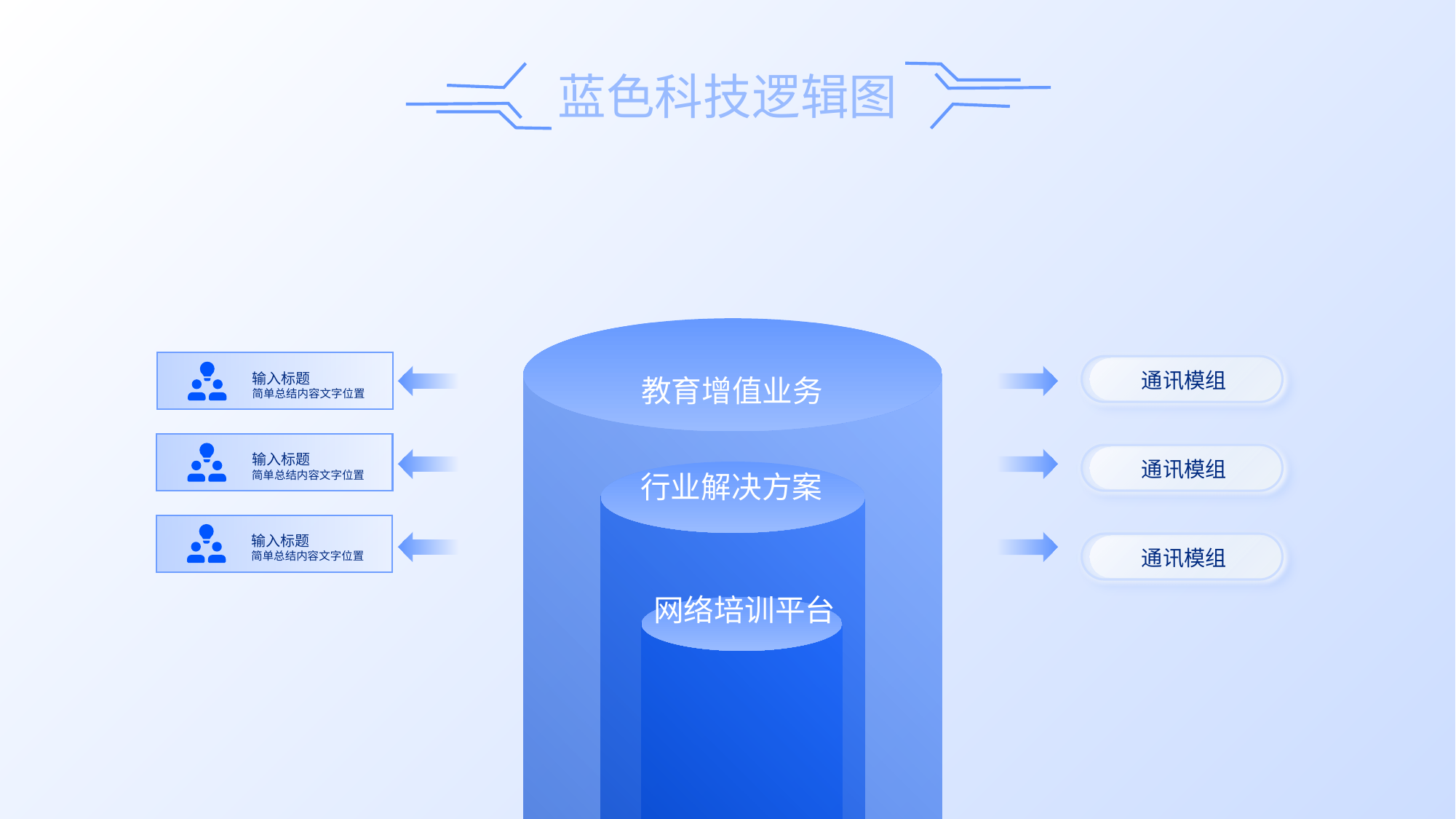

输入标题
简单总结内容文字位置

通讯模组

教育增值业务
行业解决方案
网络培训平台

输入标题
简单总结内容文字位置

通讯模组

输入标题
简单总结内容文字位置

通讯模组